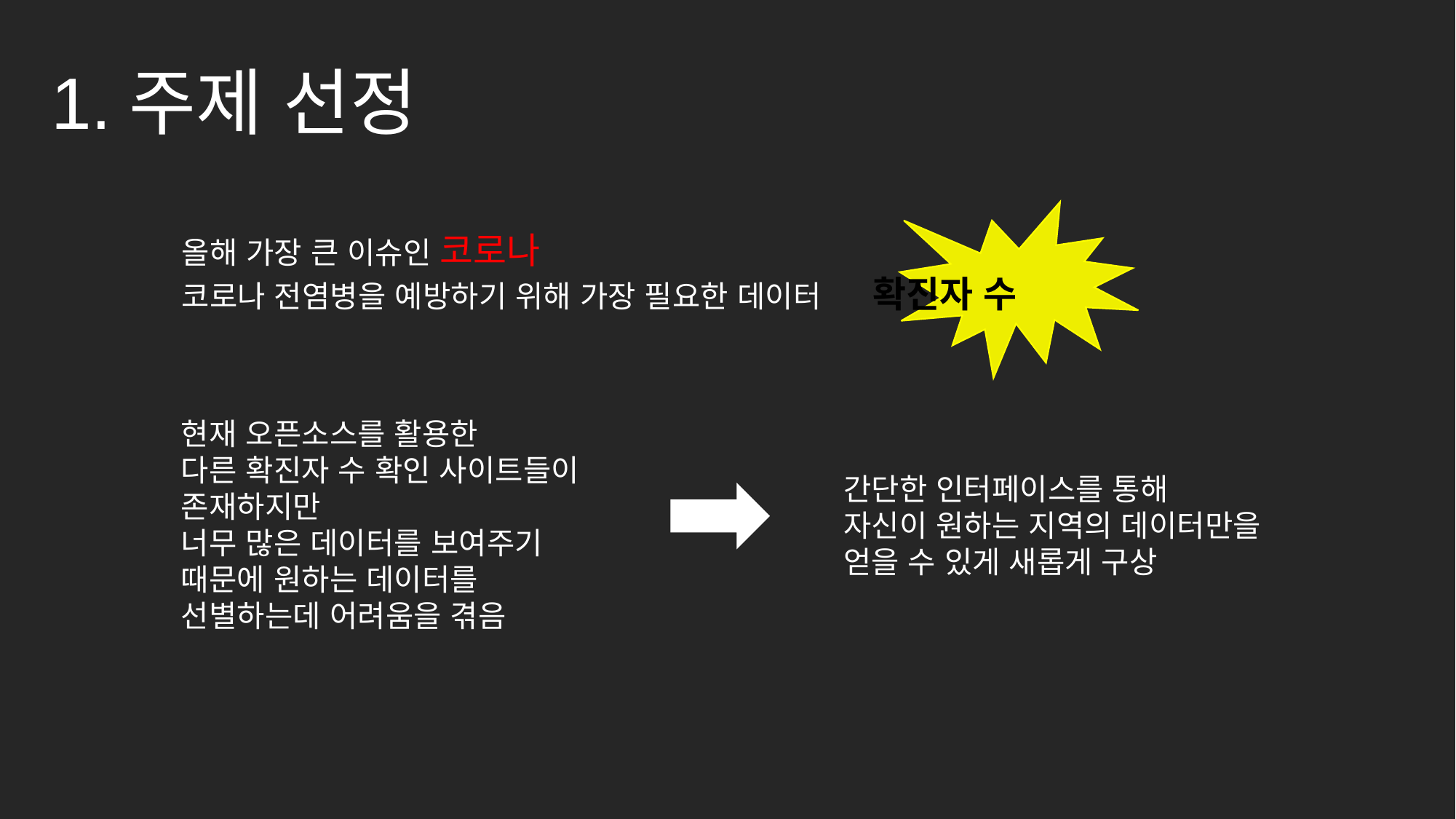

1.주제 선정

올해 가장 큰 이슈인 코로나
코로나 전염병을 예방하기 위해 가장 필요한 데이터      확진자 수
현재 오픈소스를 활용한
다른 확진자 수 확인 사이트들이 존재하지만
너무 많은 데이터를 보여주기 때문에 원하는 데이터를 선별하는데 어려움을 겪음
간단한 인터페이스를 통해
자신이 원하는 지역의 데이터만을
얻을 수 있게 새롭게 구상